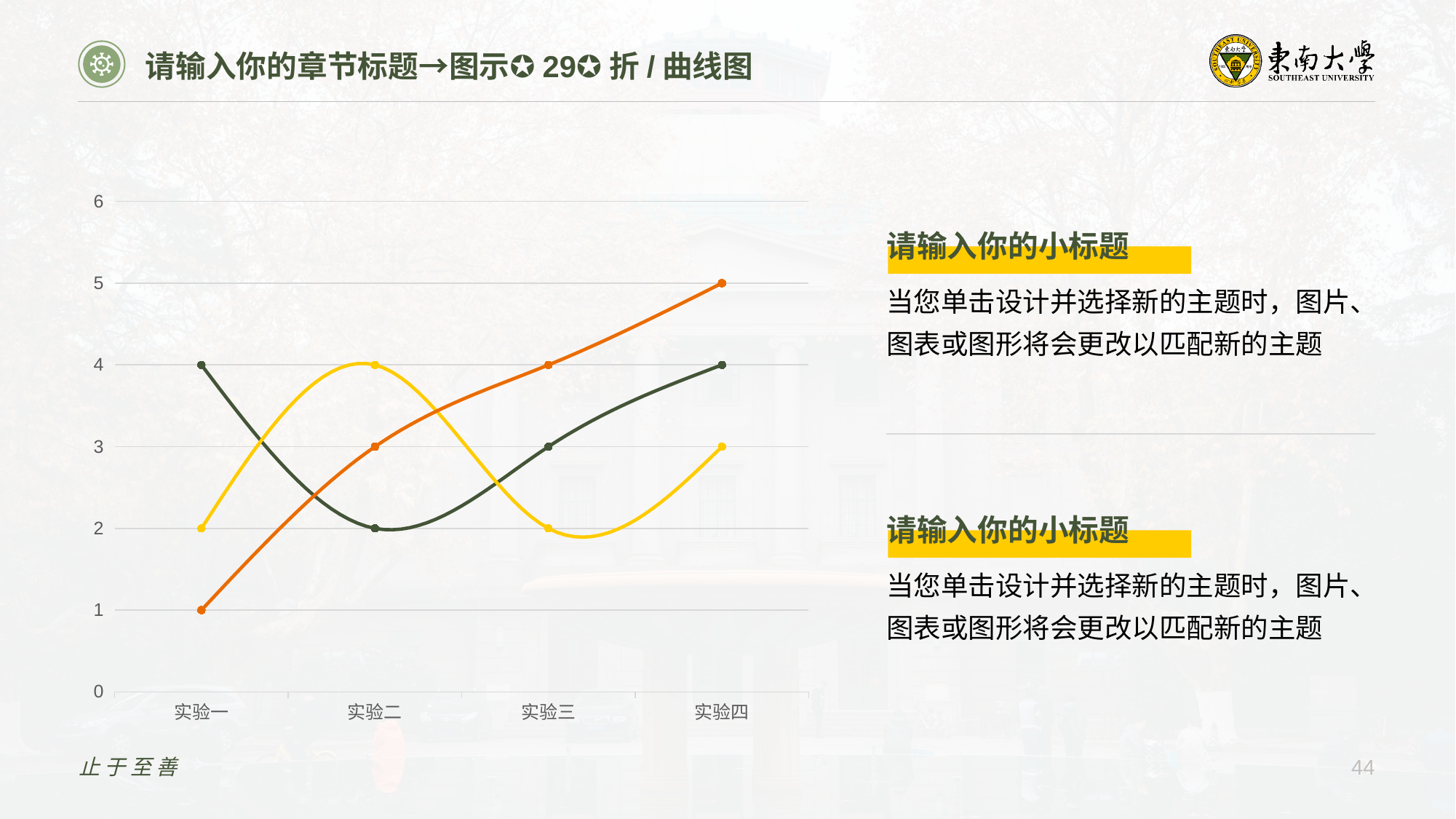

请输入你的章节标题→图示✪29✪折/曲线图

### Chart

| Category | 对象 1 | 对象 2 | 对象 3 |
|---|---|---|---|
| 实验一 | 4.0 | 2.0 | 1.0 |
| 实验二 | 2.0 | 4.0 | 3.0 |
| 实验三 | 3.0 | 2.0 | 4.0 |
| 实验四 | 4.0 | 3.0 | 5.0 |
请输入你的小标题

当您单击设计并选择新的主题时，图片、图表或图形将会更改以匹配新的主题
请输入你的小标题

当您单击设计并选择新的主题时，图片、图表或图形将会更改以匹配新的主题
止于至善
44